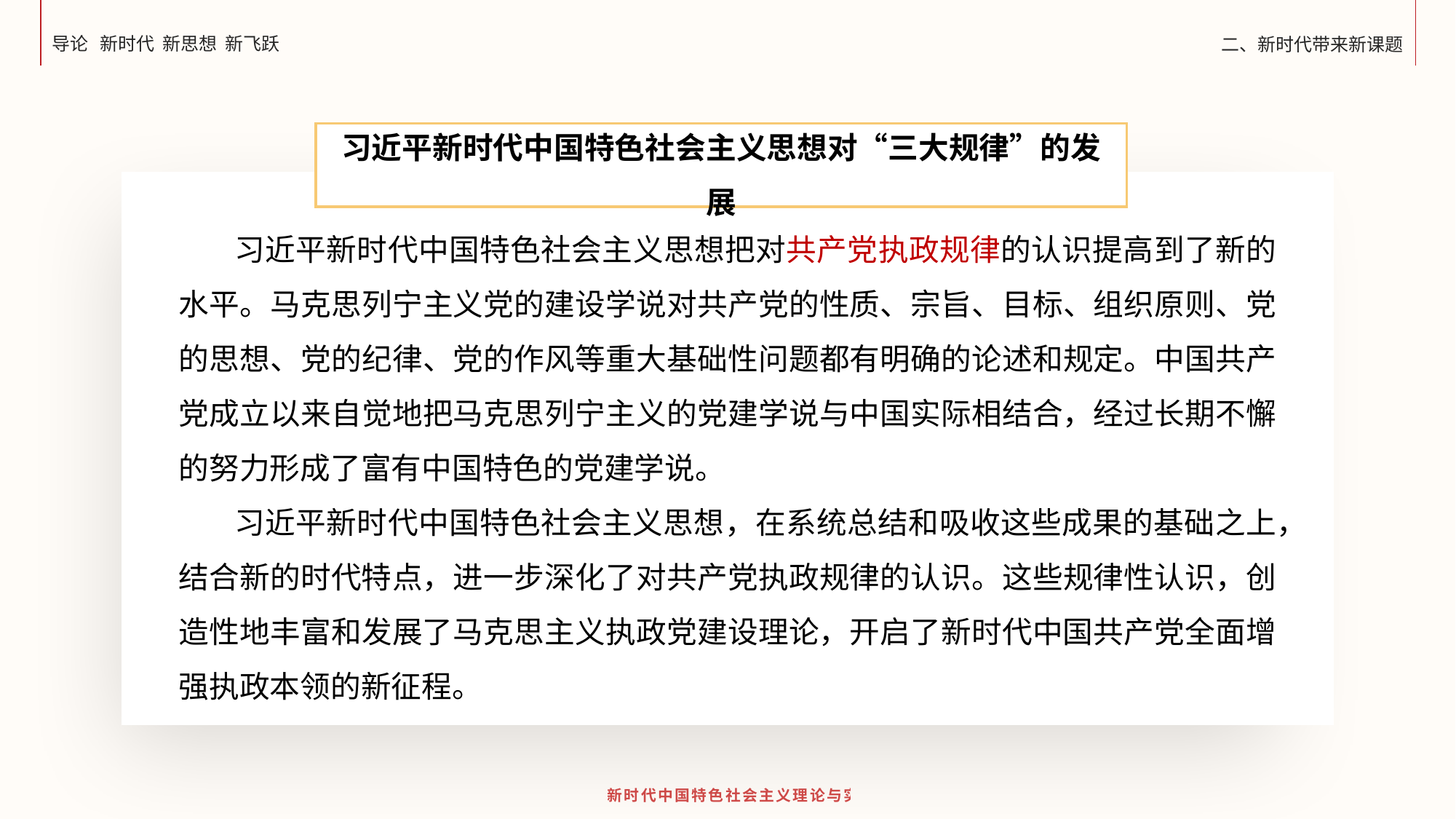

习近平新时代中国特色社会主义思想对“三大规律”的发展

习近平新时代中国特色社会主义思想把对共产党执政规律的认识提高到了新的水平。马克思列宁主义党的建设学说对共产党的性质、宗旨、目标、组织原则、党的思想、党的纪律、党的作风等重大基础性问题都有明确的论述和规定。中国共产党成立以来自觉地把马克思列宁主义的党建学说与中国实际相结合，经过长期不懈的努力形成了富有中国特色的党建学说。
习近平新时代中国特色社会主义思想，在系统总结和吸收这些成果的基础之上，结合新的时代特点，进一步深化了对共产党执政规律的认识。这些规律性认识，创造性地丰富和发展了马克思主义执政党建设理论，开启了新时代中国共产党全面增强执政本领的新征程。